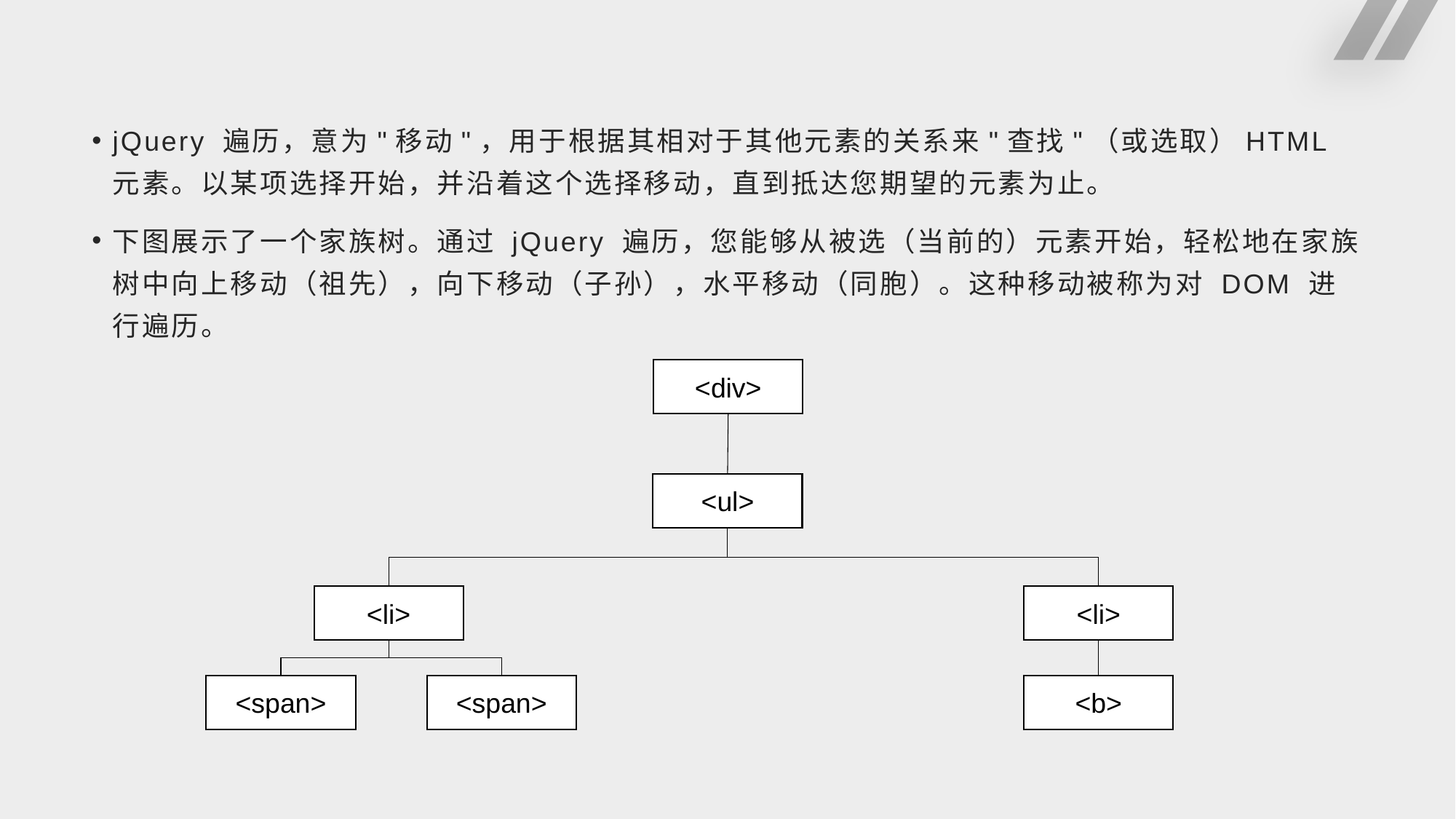

#
jQuery 遍历，意为"移动"，用于根据其相对于其他元素的关系来"查找"（或选取）HTML 元素。以某项选择开始，并沿着这个选择移动，直到抵达您期望的元素为止。
下图展示了一个家族树。通过 jQuery 遍历，您能够从被选（当前的）元素开始，轻松地在家族树中向上移动（祖先），向下移动（子孙），水平移动（同胞）。这种移动被称为对 DOM 进行遍历。
<div>
<ul>
<li>
<li>
<span>
<span>
<b>